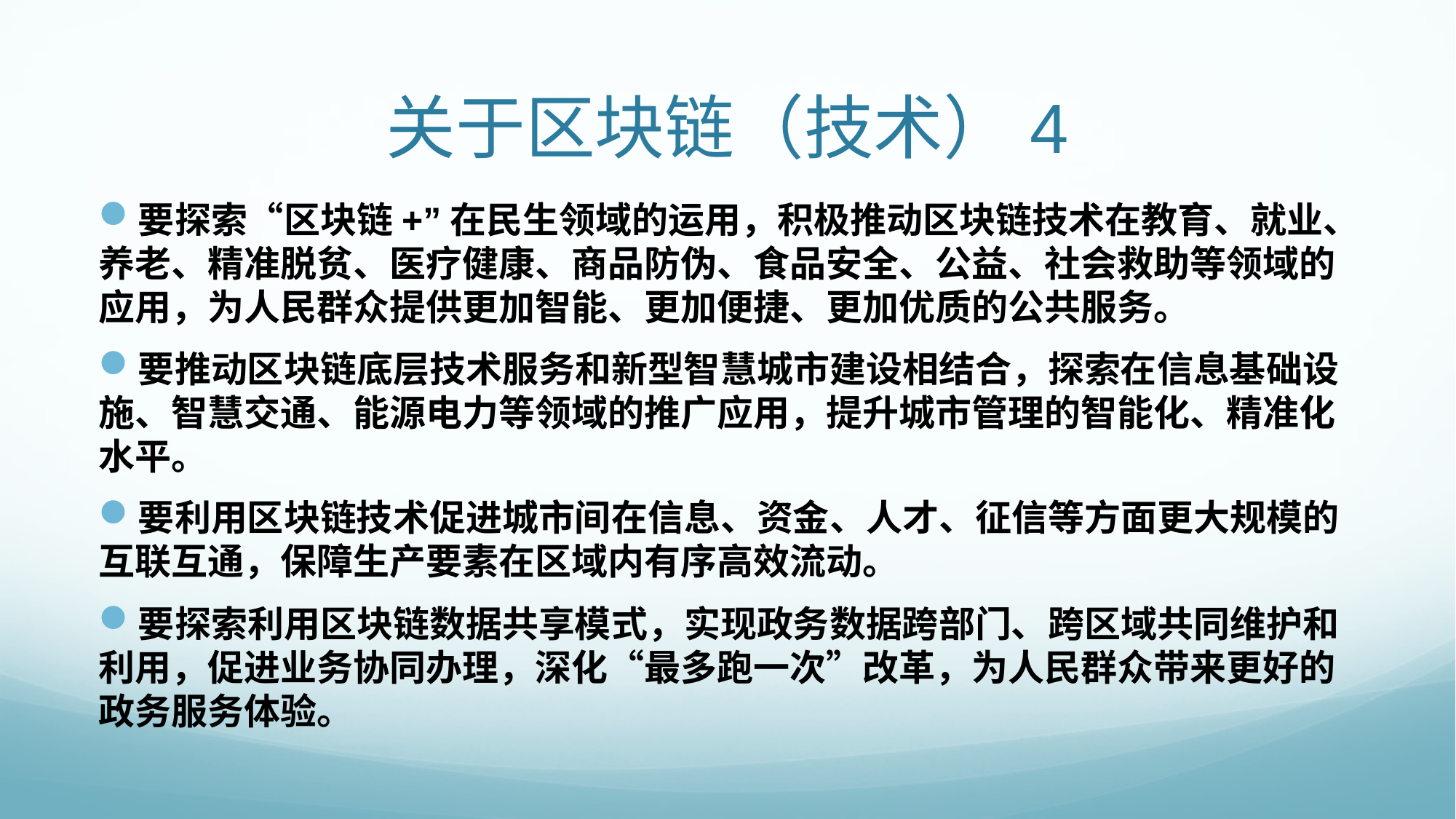

# 关于区块链（技术）4
要探索“区块链+”在民生领域的运用，积极推动区块链技术在教育、就业、养老、精准脱贫、医疗健康、商品防伪、食品安全、公益、社会救助等领域的应用，为人民群众提供更加智能、更加便捷、更加优质的公共服务。
要推动区块链底层技术服务和新型智慧城市建设相结合，探索在信息基础设施、智慧交通、能源电力等领域的推广应用，提升城市管理的智能化、精准化水平。
要利用区块链技术促进城市间在信息、资金、人才、征信等方面更大规模的互联互通，保障生产要素在区域内有序高效流动。
要探索利用区块链数据共享模式，实现政务数据跨部门、跨区域共同维护和利用，促进业务协同办理，深化“最多跑一次”改革，为人民群众带来更好的政务服务体验。